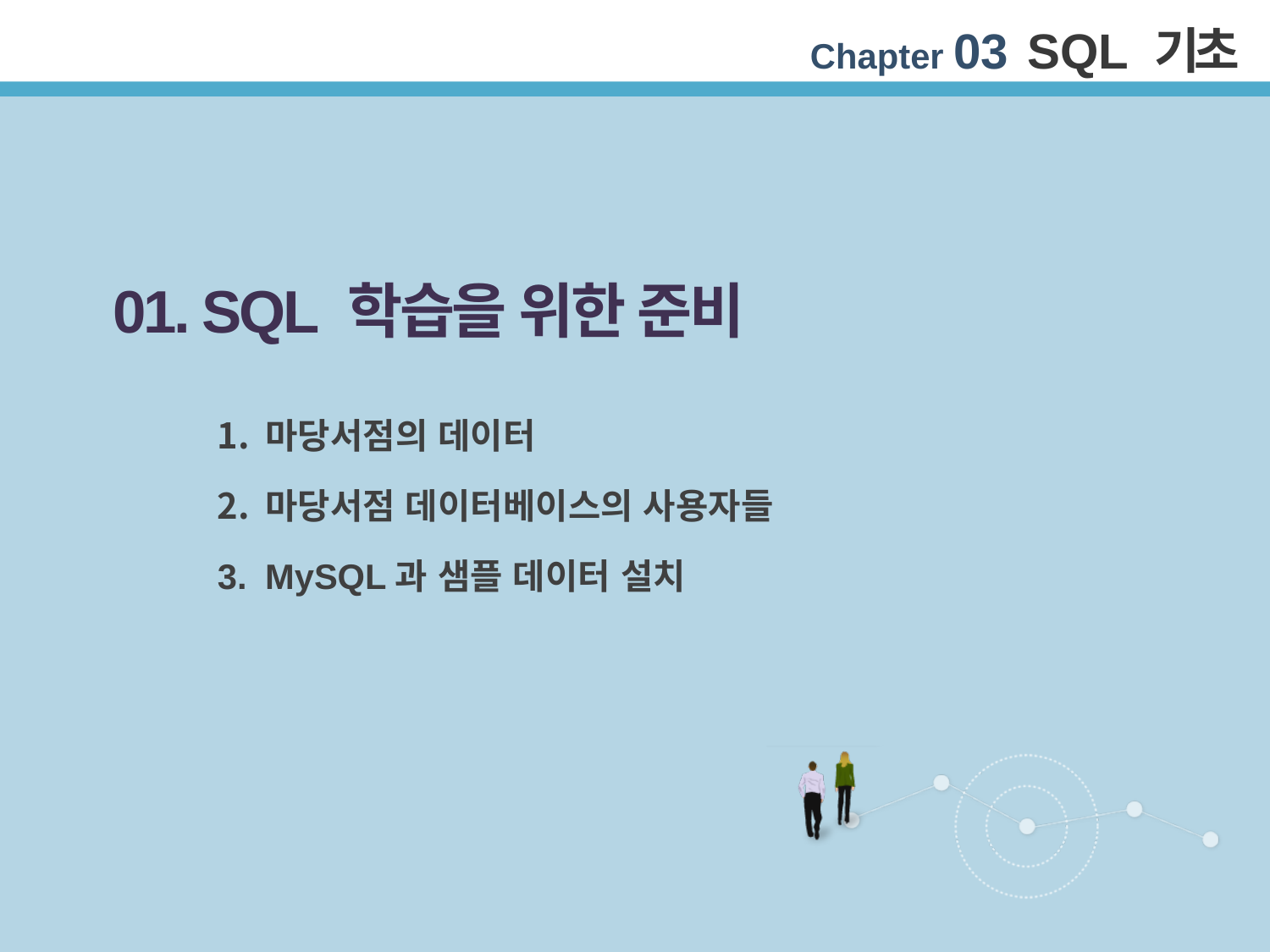

01. SQL 학습을 위한 준비
마당서점의 데이터
마당서점 데이터베이스의 사용자들
MySQL과 샘플 데이터 설치